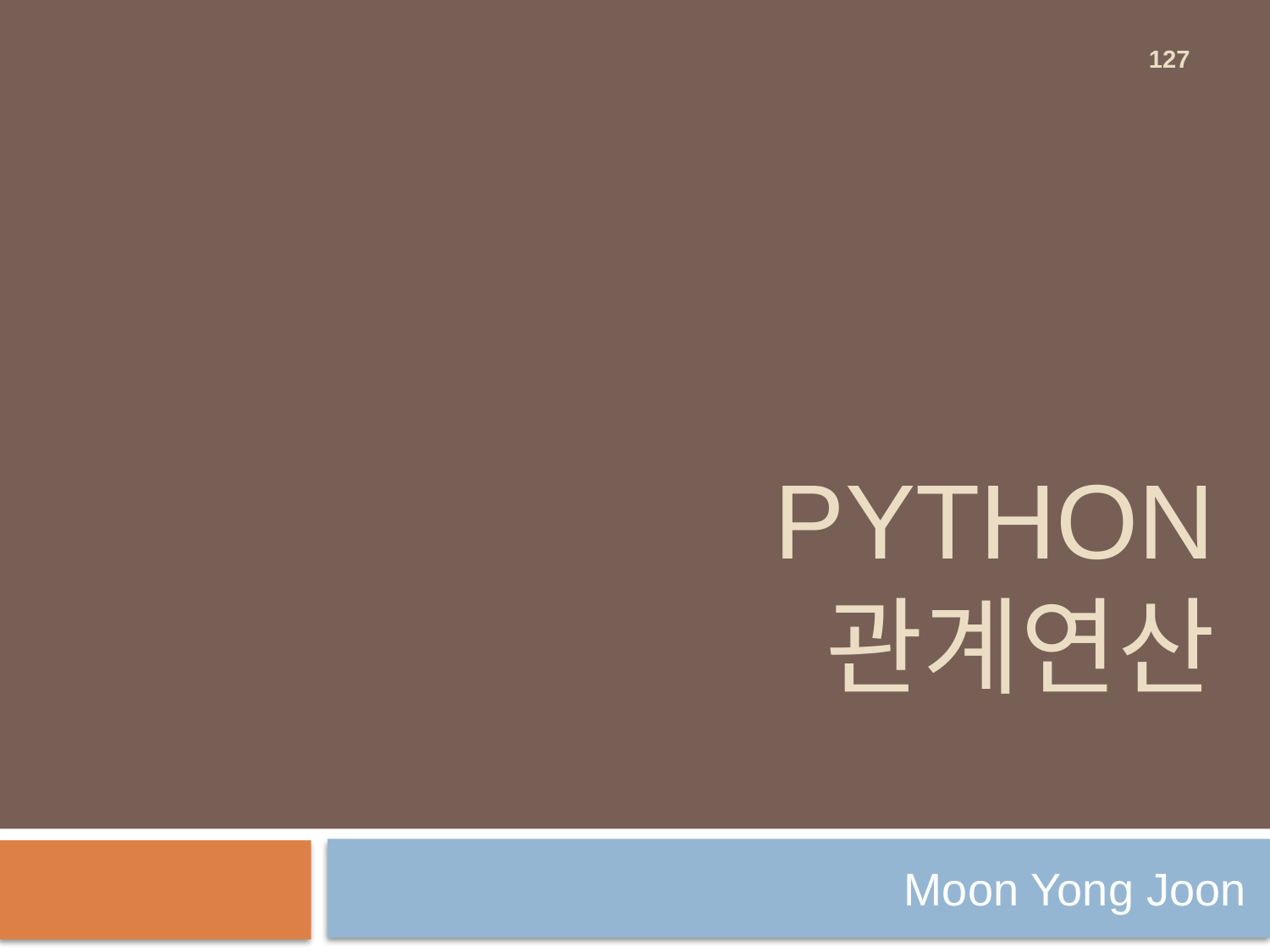

127
# Python 관계연산
Moon Yong Joon